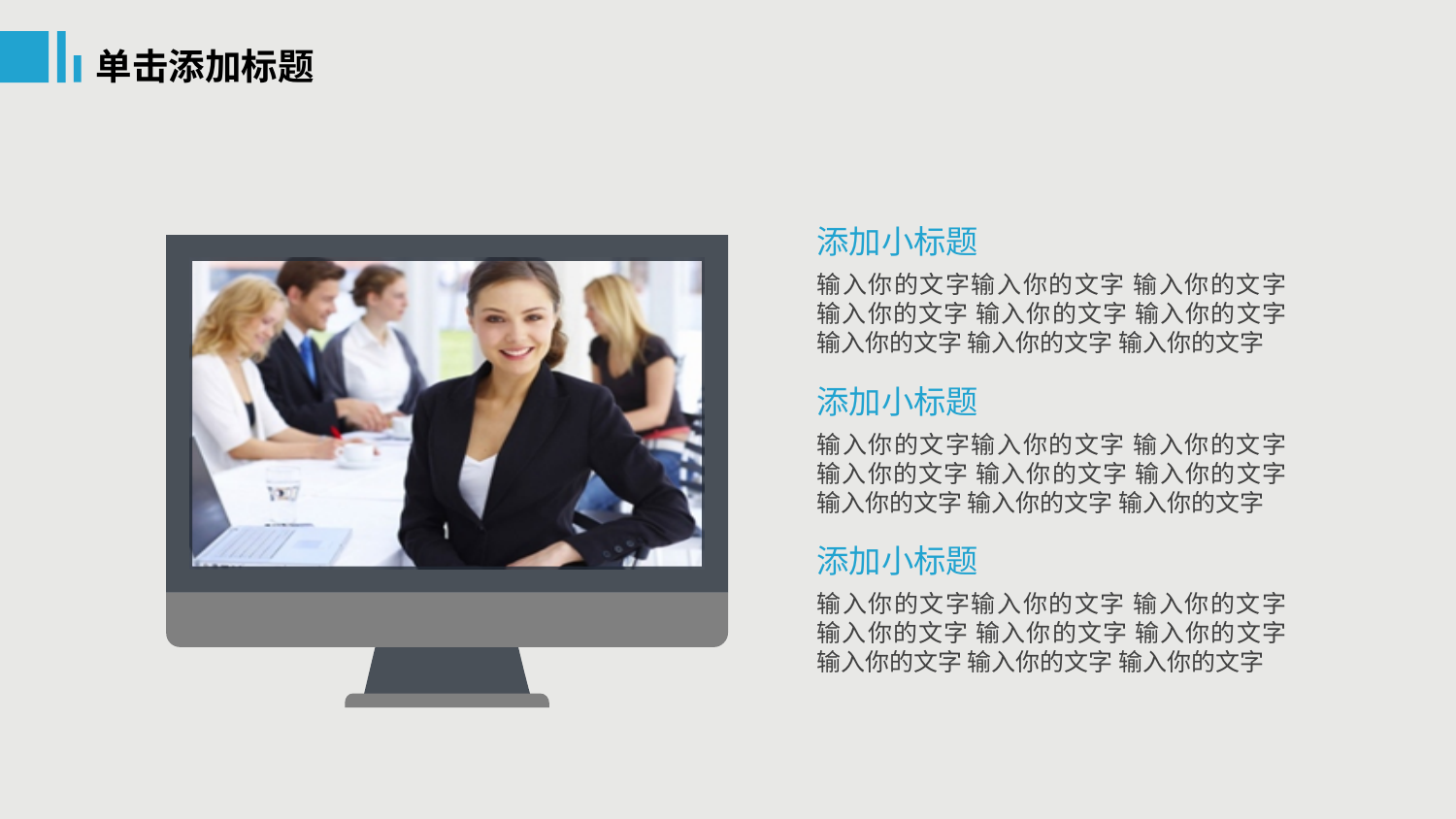

单击添加标题

添加小标题

输入你的文字输入你的文字 输入你的文字 输入你的文字 输入你的文字 输入你的文字 输入你的文字 输入你的文字 输入你的文字
添加小标题
输入你的文字输入你的文字 输入你的文字 输入你的文字 输入你的文字 输入你的文字 输入你的文字 输入你的文字 输入你的文字
添加小标题
输入你的文字输入你的文字 输入你的文字 输入你的文字 输入你的文字 输入你的文字 输入你的文字 输入你的文字 输入你的文字